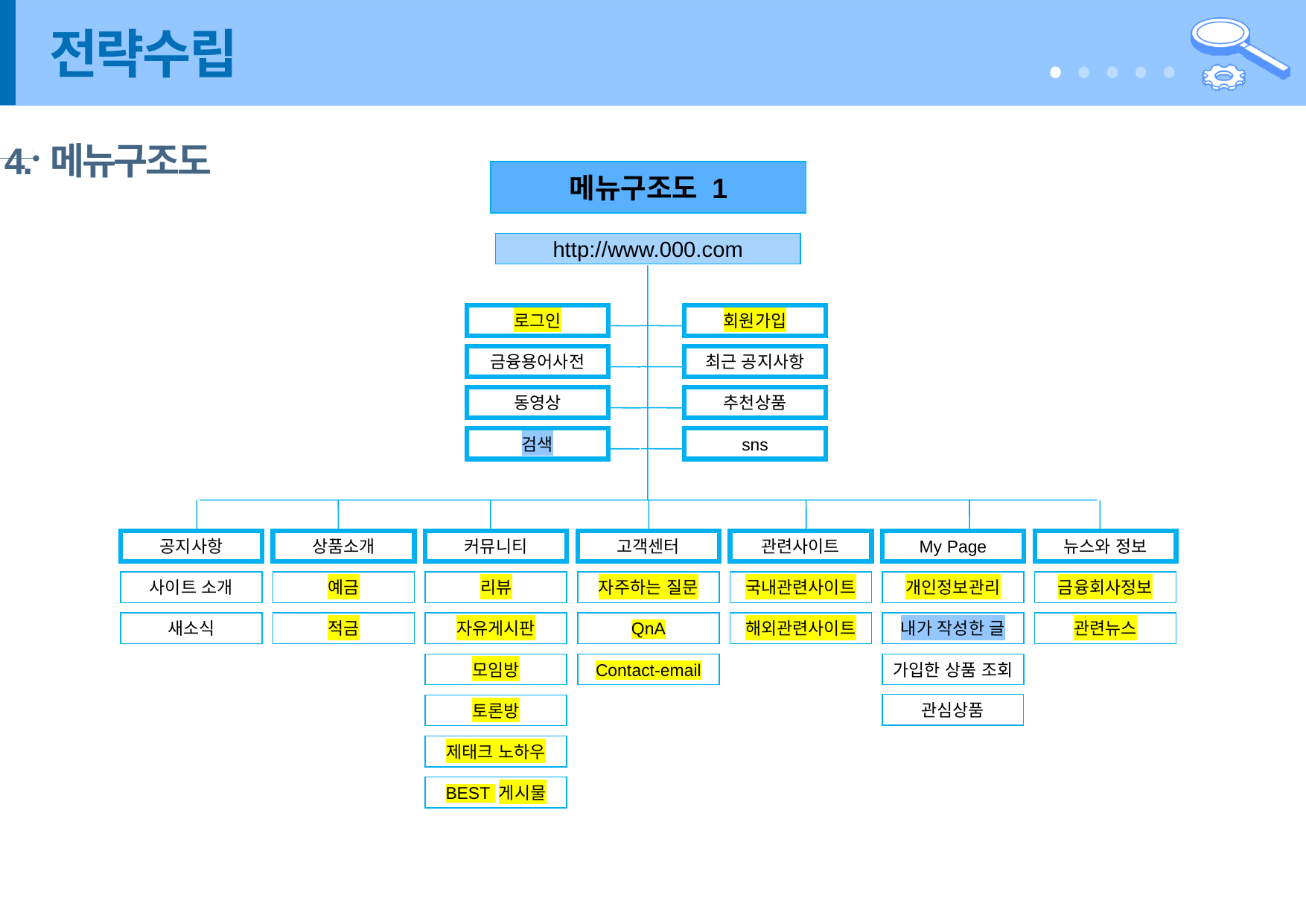

# 전략수립
4. 메뉴구조도
메뉴구조도 1
http://www.000.com

로그인
회원가입

금융용어사전
최근 공지사항

동영상
추천상품

검색
sns

매물광장
공지사항
상품소개
커뮤니티
고객센터
관련사이트
My Page
뉴스와 정보
사이트 소개
예금
리뷰
자주하는 질문
국내관련사이트
개인정보관리
금융회사정보
새소식
적금
자유게시판
QnA
해외관련사이트
내가 작성한 글
관련뉴스
모임방
Contact-email
가입한 상품 조회
관심상품
토론방
제태크 노하우
BEST 게시물